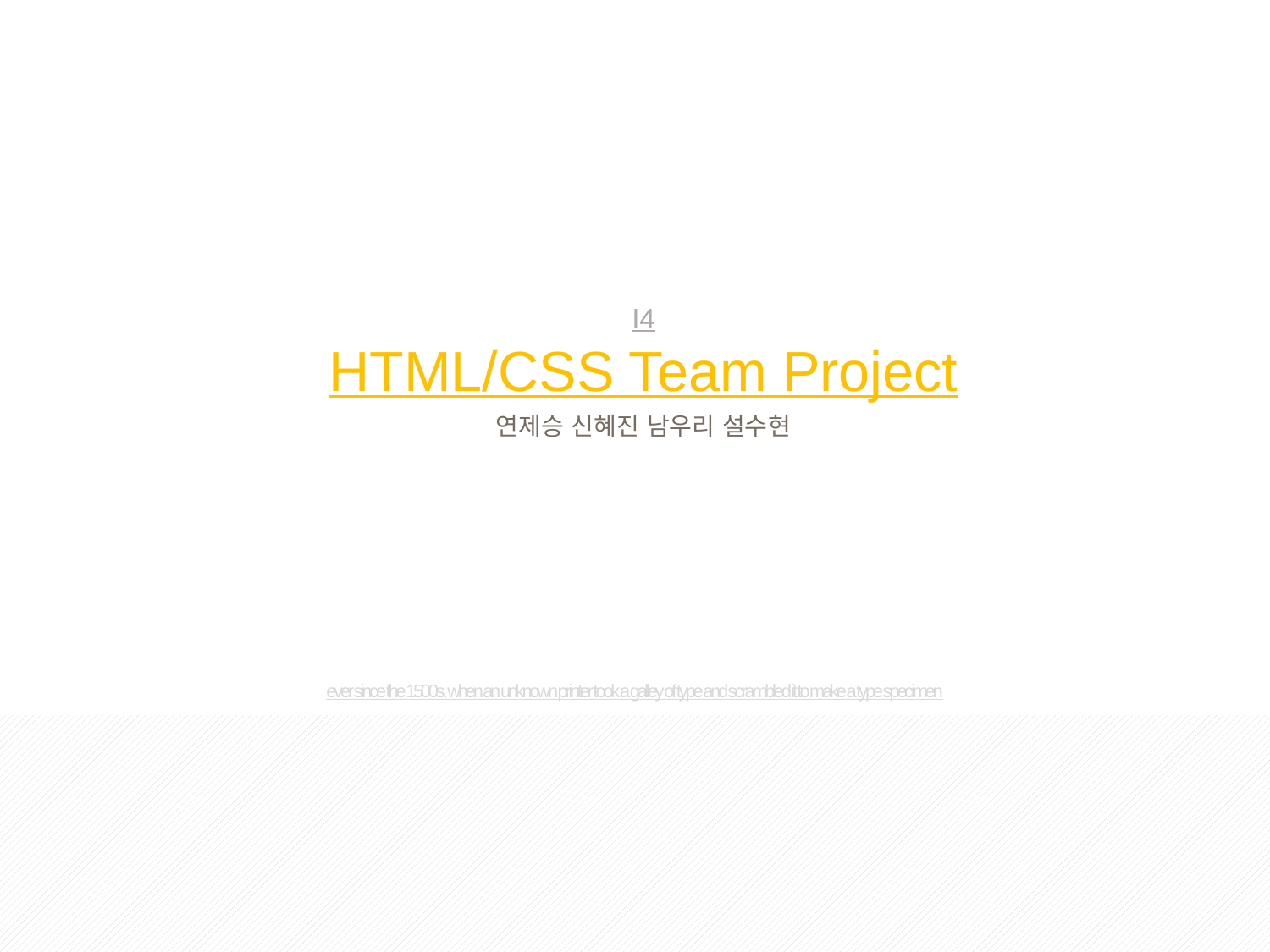

I4
HTML/CSS Team Project
연제승 신혜진 남우리 설수현
ever since the 1500s, when an unknown printer took a galley of type and scrambled it to make a type specimen